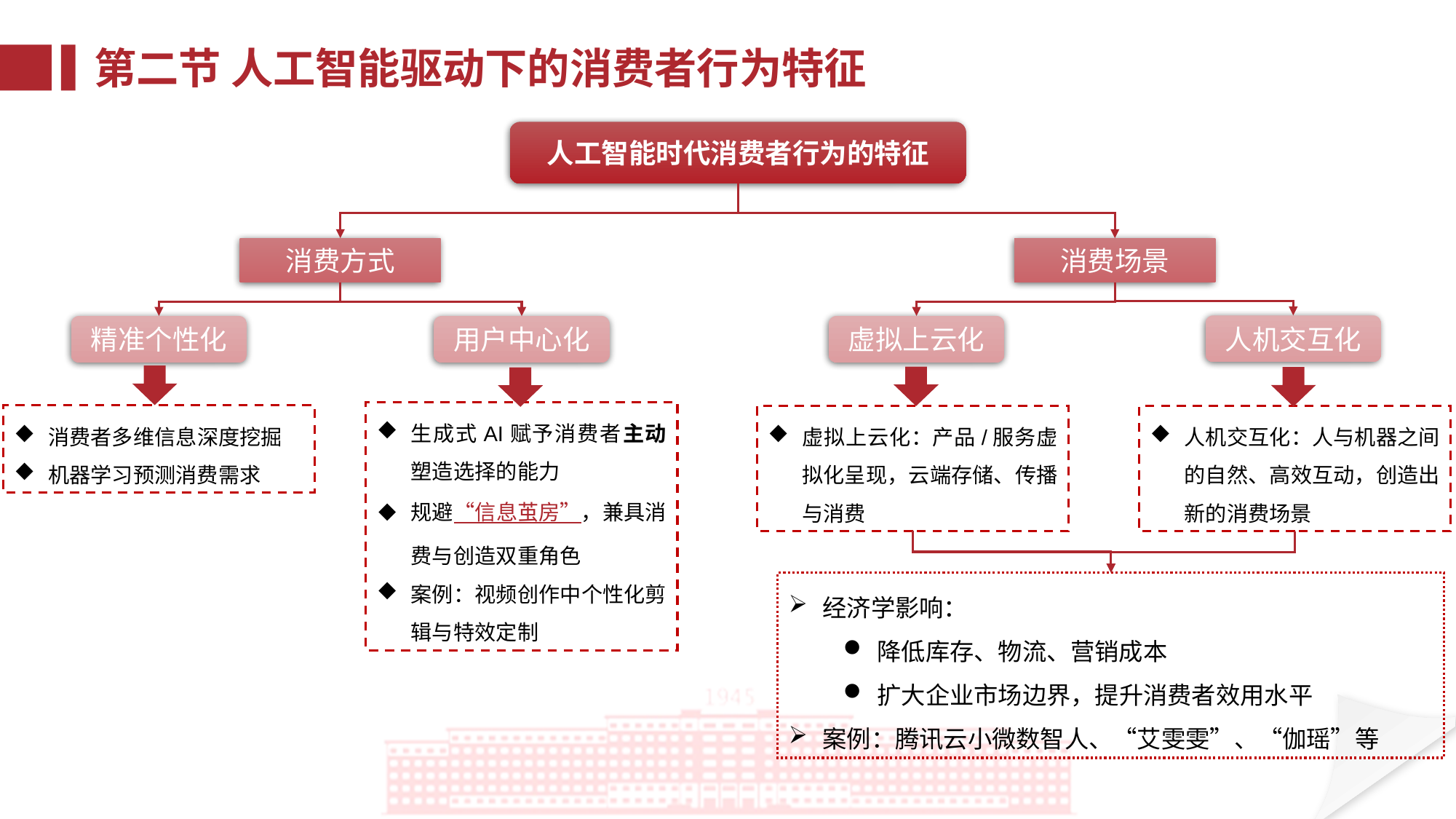

第二节 人工智能驱动下的消费者行为特征
人工智能时代消费者行为的特征
消费方式
消费场景
人机交互化
精准个性化
用户中心化
虚拟上云化

生成式AI赋予消费者主动塑造选择的能力
规避“信息茧房”，兼具消费与创造双重角色
案例：视频创作中个性化剪辑与特效定制
消费者多维信息深度挖掘
机器学习预测消费需求
虚拟上云化：产品/服务虚拟化呈现，云端存储、传播与消费
人机交互化：人与机器之间的自然、高效互动，创造出新的消费场景
经济学影响：
降低库存、物流、营销成本
扩大企业市场边界，提升消费者效用水平
案例：腾讯云小微数智人、“艾雯雯”、“伽瑶”等